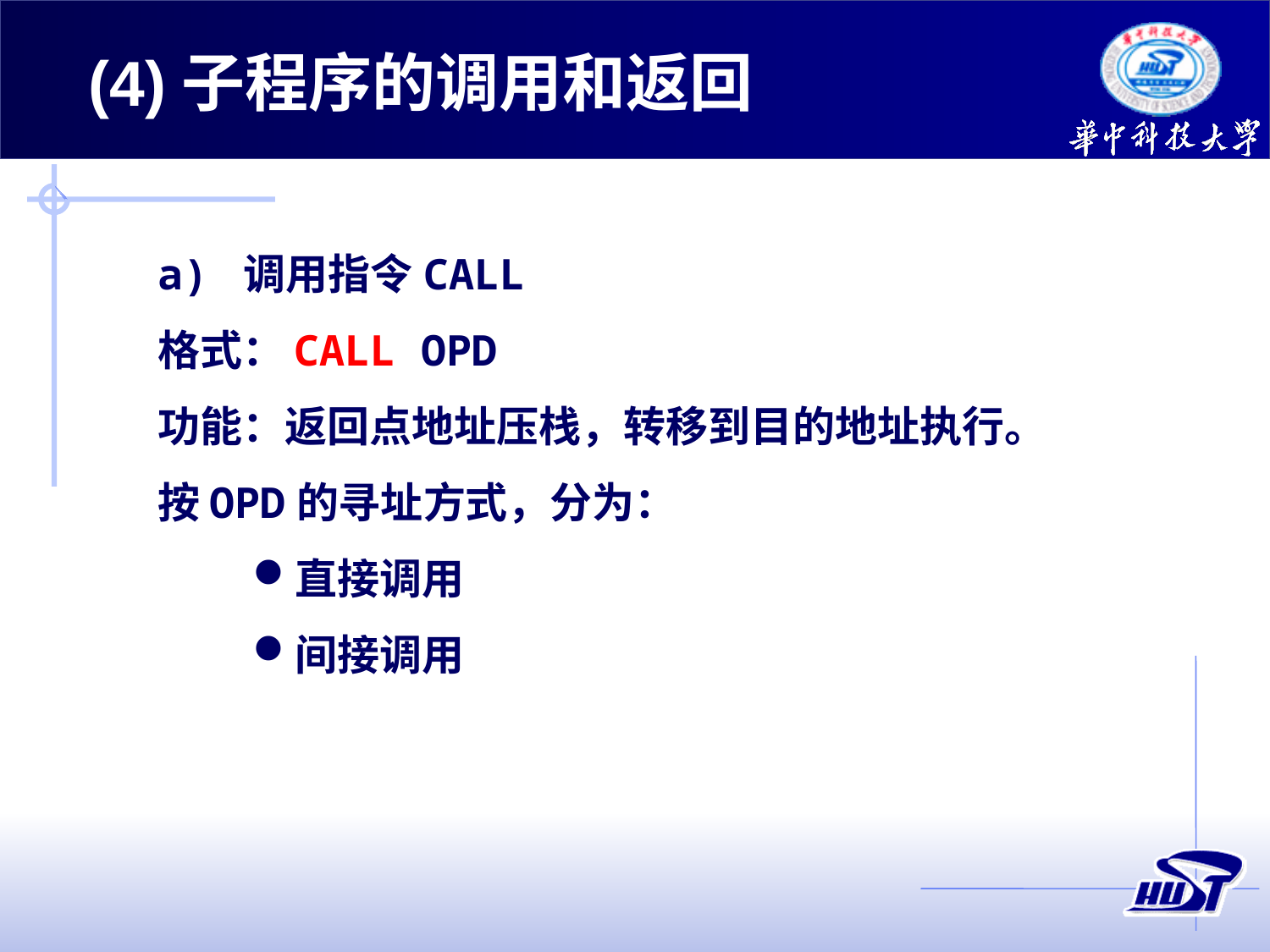

(4)子程序的调用和返回
a) 调用指令CALL
格式：CALL OPD
功能：返回点地址压栈，转移到目的地址执行。
按OPD的寻址方式，分为：
直接调用
间接调用